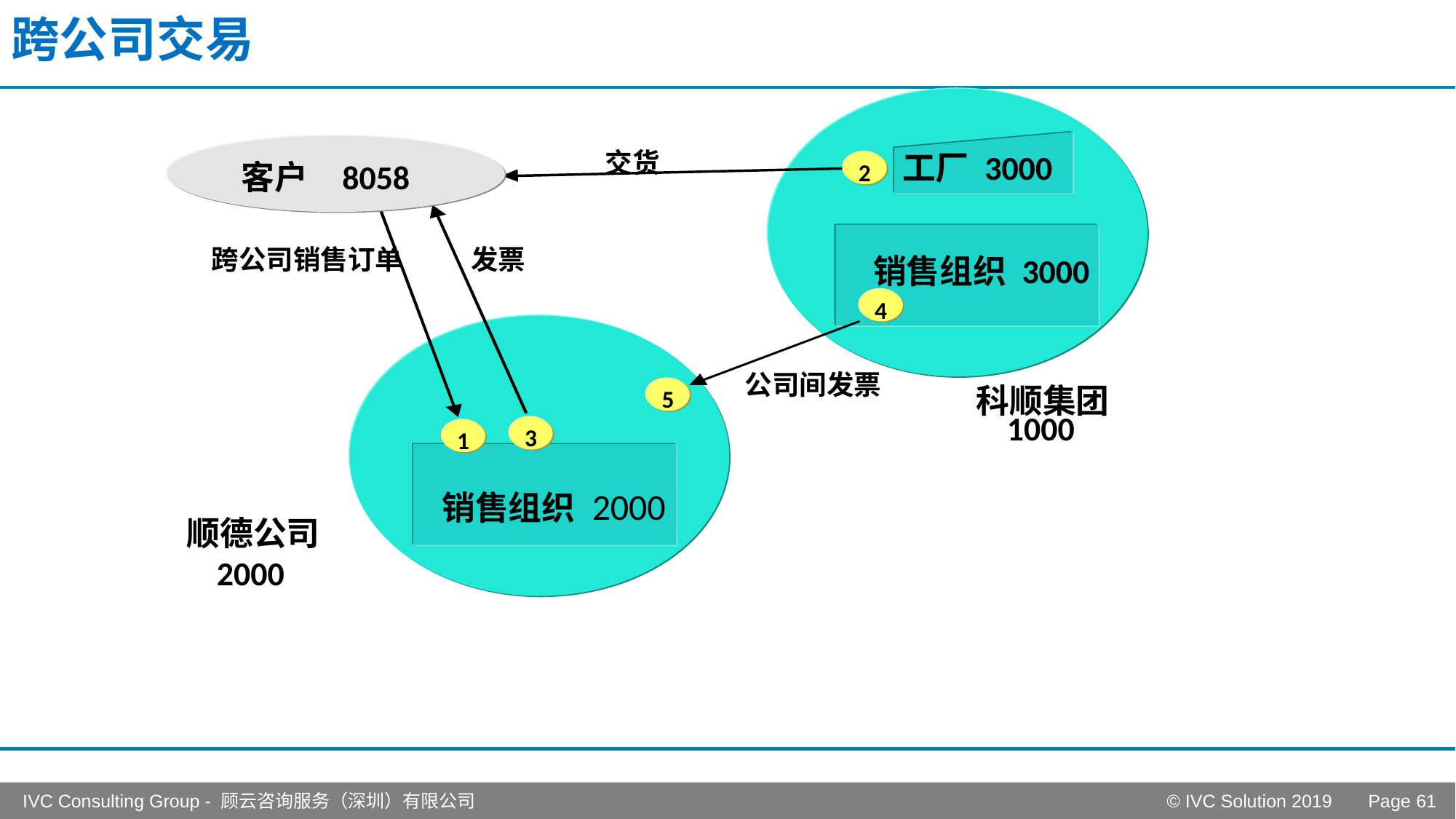

# 跨公司交易

交货
工厂 3000

客户
 8058
2

跨公司销售订单
发票
销售组织 3000

4

公司间发票

科顺集团
5
1000

3
1

销售组织 2000

顺德公司
    2000